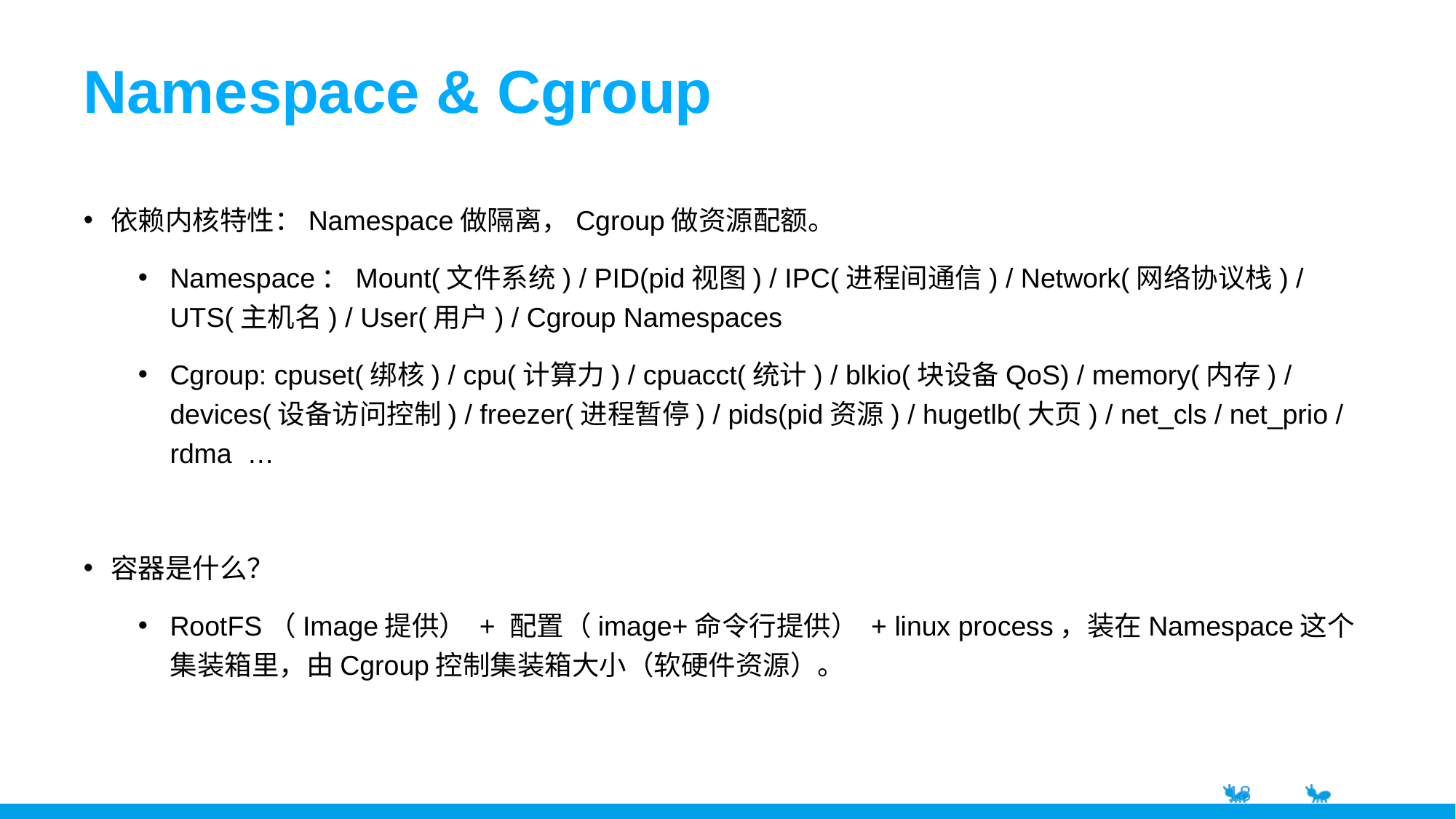

# Namespace & Cgroup
依赖内核特性：Namespace做隔离，Cgroup做资源配额。
Namespace：Mount(文件系统) / PID(pid视图) / IPC(进程间通信) / Network(网络协议栈) / UTS(主机名) / User(用户) / Cgroup Namespaces
Cgroup: cpuset(绑核) / cpu(计算力) / cpuacct(统计) / blkio(块设备QoS) / memory(内存) / devices(设备访问控制) / freezer(进程暂停) / pids(pid资源) / hugetlb(大页) / net_cls / net_prio / rdma  …

容器是什么？
RootFS（Image提供） + 配置（image+命令行提供） + linux process，装在Namespace这个集装箱里，由Cgroup控制集装箱大小（软硬件资源）。